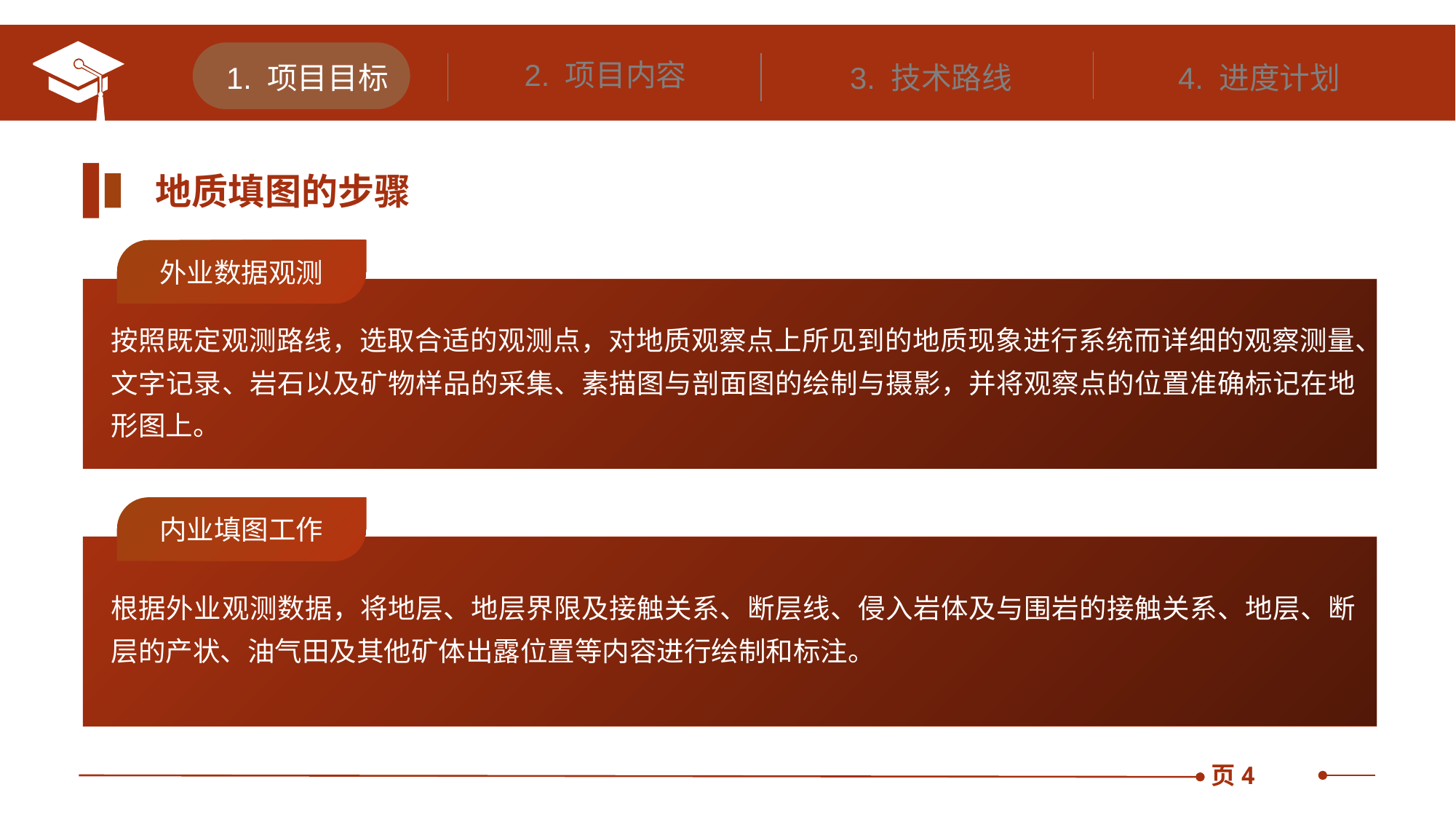

2. 项目内容
1. 项目目标
3. 技术路线
4. 进度计划

地质填图的步骤

外业数据观测

按照既定观测路线，选取合适的观测点，对地质观察点上所见到的地质现象进行系统而详细的观察测量、文字记录、岩石以及矿物样品的采集、素描图与剖面图的绘制与摄影，并将观察点的位置准确标记在地形图上。

内业填图工作

根据外业观测数据，将地层、地层界限及接触关系、断层线、侵入岩体及与围岩的接触关系、地层、断层的产状、油气田及其他矿体出露位置等内容进行绘制和标注。